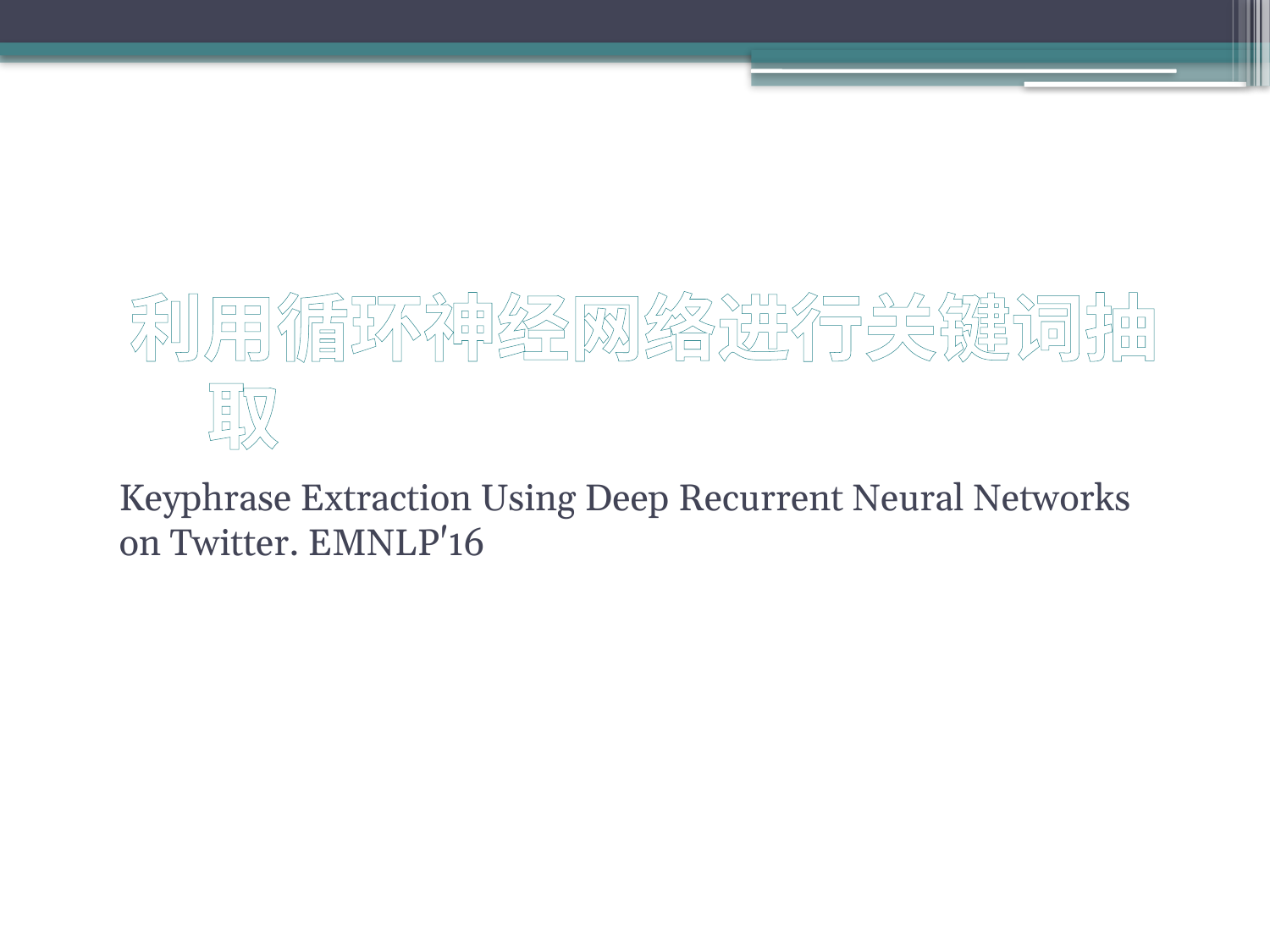

# 利用循环神经网络进行关键词抽取
Keyphrase Extraction Using Deep Recurrent Neural Networks on Twitter. EMNLP'16